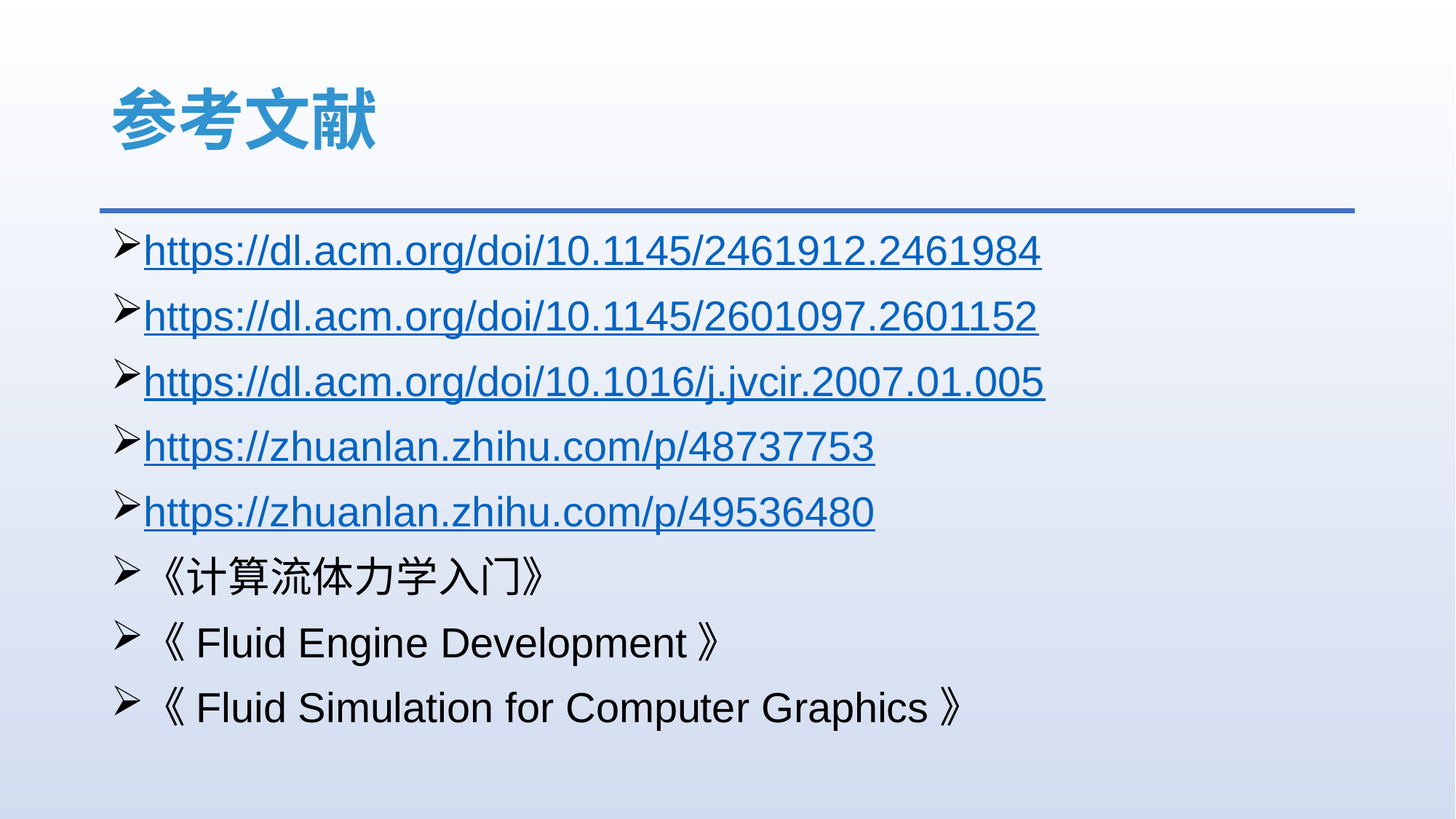

# 参考文献
https://dl.acm.org/doi/10.1145/2461912.2461984
https://dl.acm.org/doi/10.1145/2601097.2601152
https://dl.acm.org/doi/10.1016/j.jvcir.2007.01.005
https://zhuanlan.zhihu.com/p/48737753
https://zhuanlan.zhihu.com/p/49536480
《计算流体力学入门》
《Fluid Engine Development》
《Fluid Simulation for Computer Graphics》